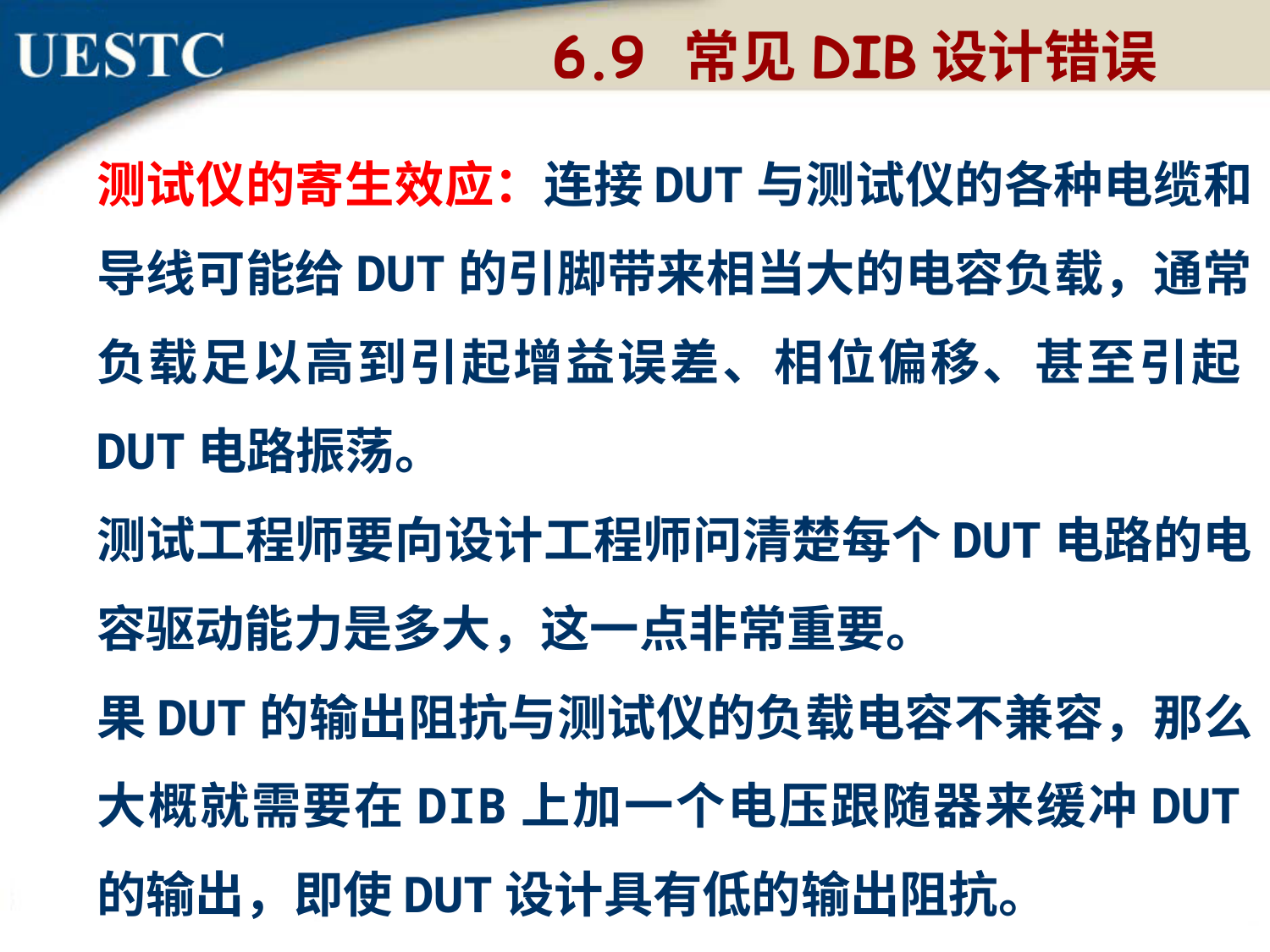

6.9 常见DIB设计错误
测试仪的寄生效应：连接DUT与测试仪的各种电缆和导线可能给DUT的引脚带来相当大的电容负载，通常负载足以高到引起增益误差、相位偏移、甚至引起DUT电路振荡。
测试工程师要向设计工程师问清楚每个DUT电路的电容驱动能力是多大，这一点非常重要。
果DUT的输出阻抗与测试仪的负载电容不兼容，那么大概就需要在DIB上加一个电压跟随器来缓冲DUT的输出，即使DUT设计具有低的输出阻抗。